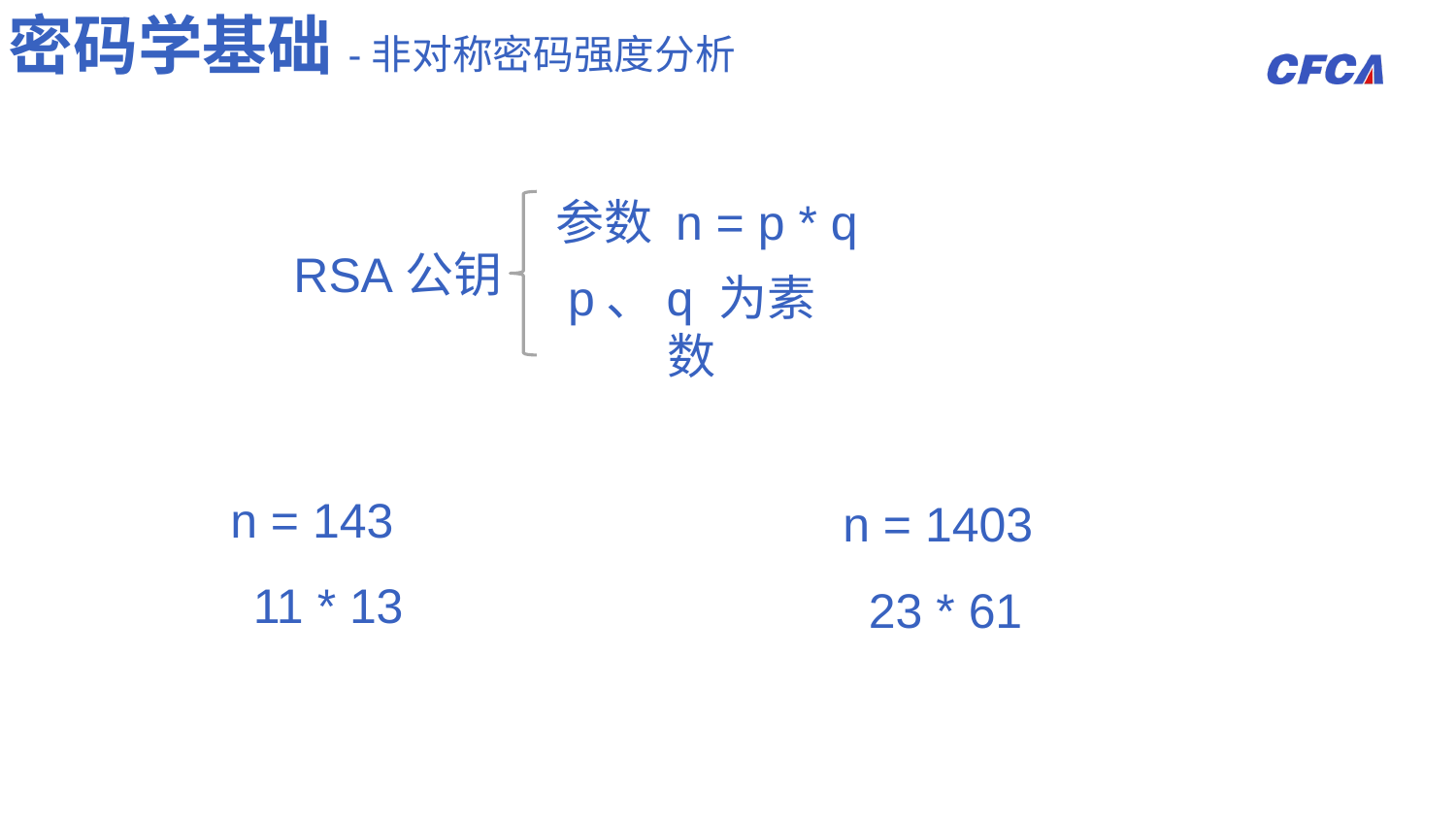

密码学基础-非对称密码强度分析

参数 n = p * q
RSA公钥
p、q 为素数
n = 143
n = 1403
11 * 13
23 * 61